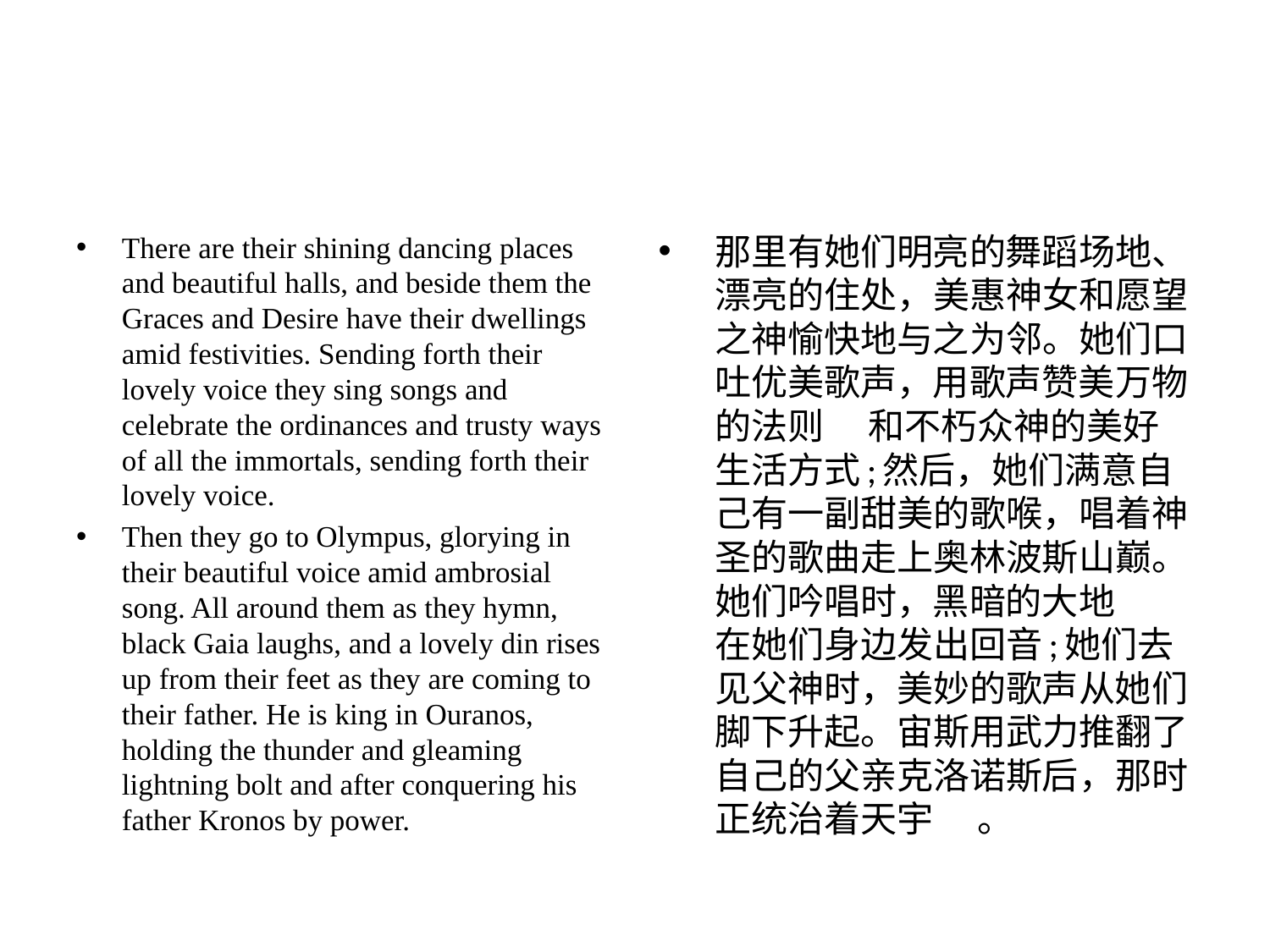

#
There are their shining dancing places and beautiful halls, and beside them the Graces and Desire have their dwellings amid festivities. Sending forth their lovely voice they sing songs and celebrate the ordinances and trusty ways of all the immortals, sending forth their lovely voice.
Then they go to Olympus, glorying in their beautiful voice amid ambrosial song. All around them as they hymn, black Gaia laughs, and a lovely din rises up from their feet as they are coming to their father. He is king in Ouranos, holding the thunder and gleaming lightning bolt and after conquering his father Kronos by power.
那⾥有她们明亮的舞蹈场地、漂亮的住处，美惠神⼥和愿望之神愉快地与之为邻。她们⼝吐优美歌声，⽤歌声赞美万物的法则 　和不朽众神的美好⽣活⽅式;然后，她们满意⾃⼰有⼀副甜美的歌喉，唱着神圣的歌曲⾛上奥林波斯⼭巅。她们吟唱时，⿊暗的⼤地 　在她们⾝边发出回⾳;她们去见⽗神时，美妙的歌声从她们脚下升起。宙斯⽤武⼒推翻了⾃⼰的⽗亲克洛诺斯后，那时正统治着天宇 　。